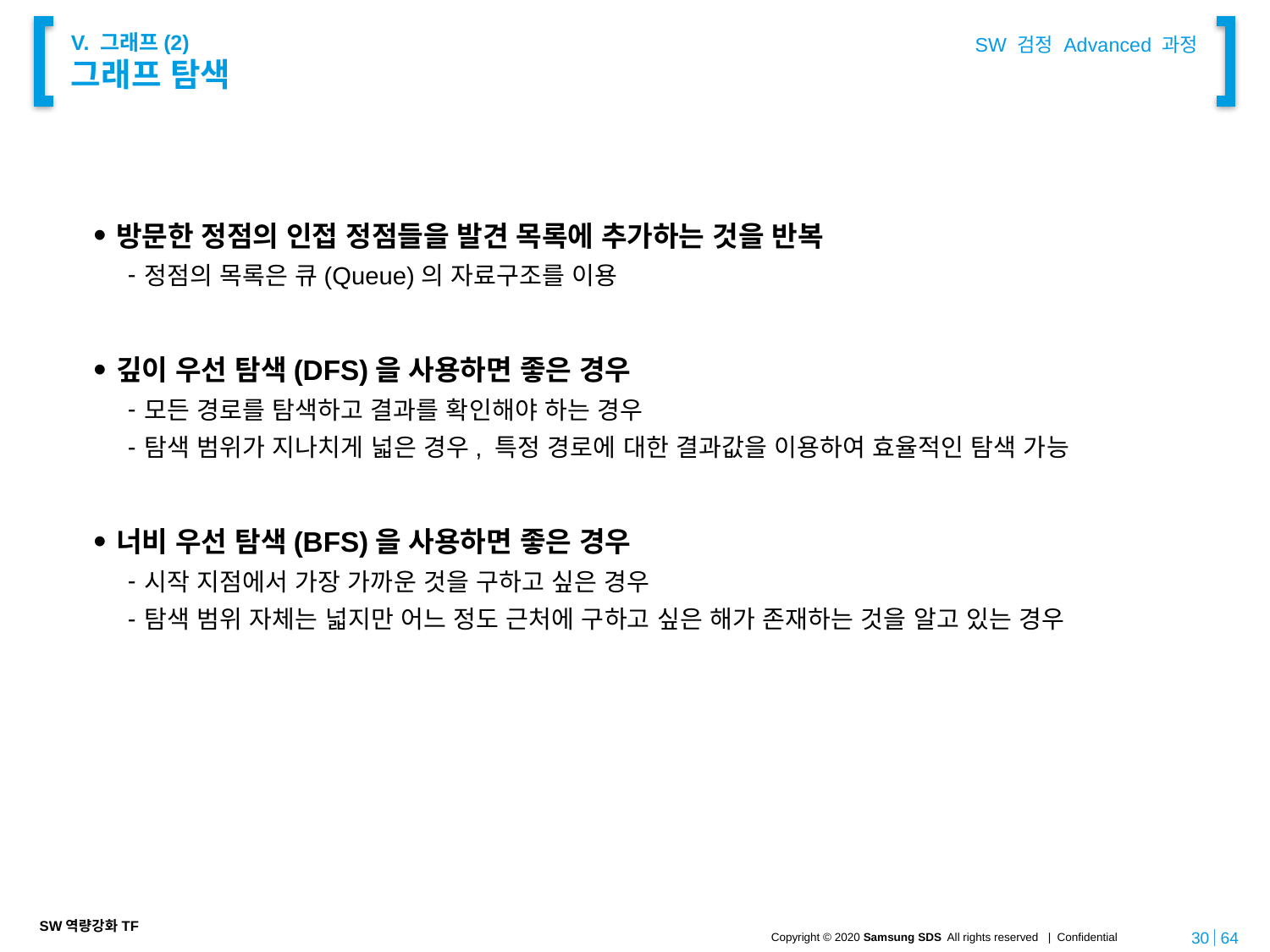

SW 검정 Advanced 과정
# V. 그래프(2) 그래프 탐색
방문한 정점의 인접 정점들을 발견 목록에 추가하는 것을 반복
정점의 목록은 큐(Queue)의 자료구조를 이용

깊이 우선 탐색(DFS)을 사용하면 좋은 경우
모든 경로를 탐색하고 결과를 확인해야 하는 경우
탐색 범위가 지나치게 넓은 경우, 특정 경로에 대한 결과값을 이용하여 효율적인 탐색 가능

너비 우선 탐색(BFS)을 사용하면 좋은 경우
시작 지점에서 가장 가까운 것을 구하고 싶은 경우
탐색 범위 자체는 넓지만 어느 정도 근처에 구하고 싶은 해가 존재하는 것을 알고 있는 경우